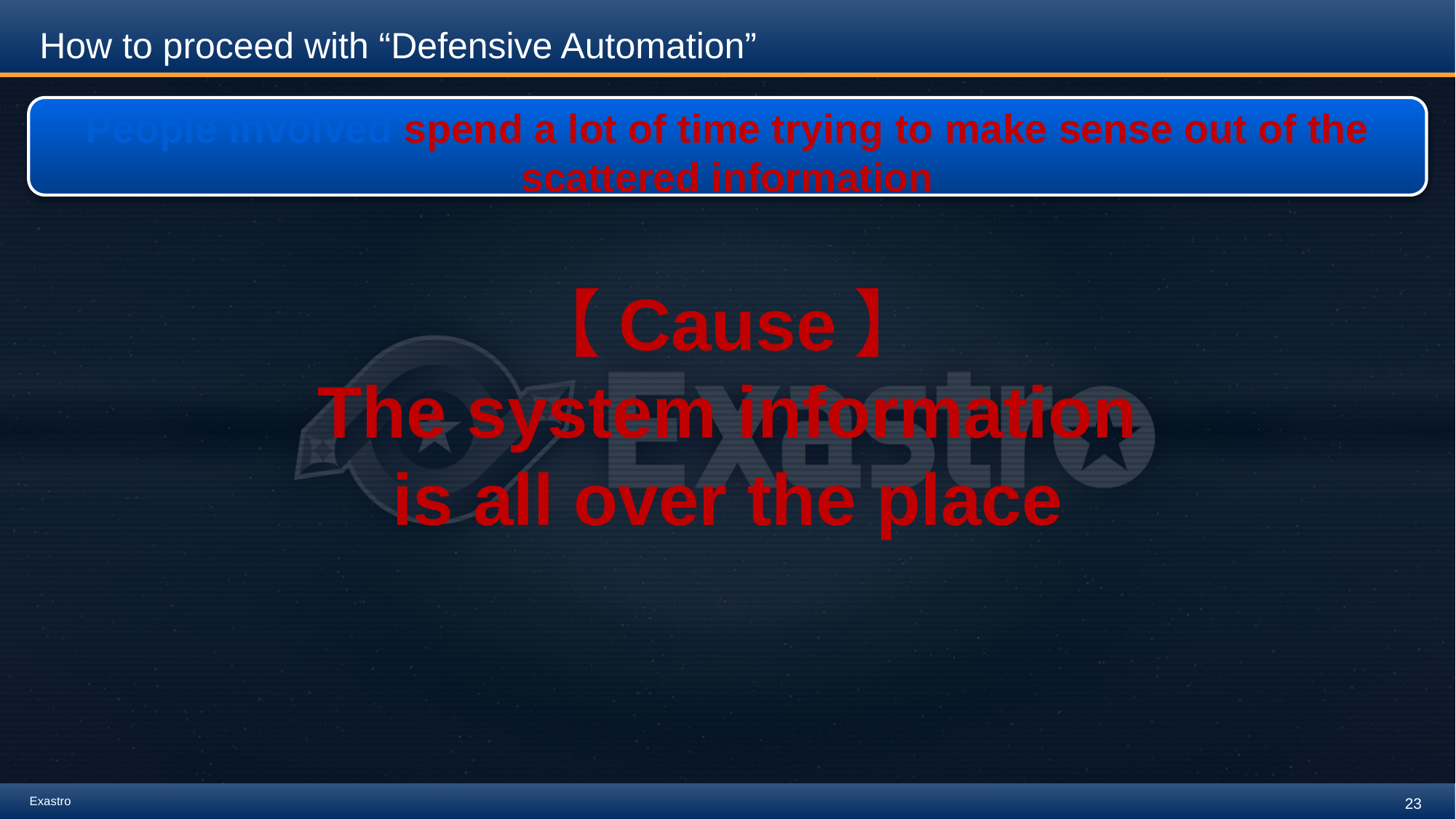

# How to proceed with “Defensive Automation”
People involved spend a lot of time trying to make sense out of the scattered information
Operation team

Only used once

Operation
Manual

System’s
Expected value
作業手順
(パラメータ埋込み)

In charge of B

Operator A
パラ
メータ
パラ
メータ
Para
meter
Op.
proce
-dure
In charge of A
パラ
メータ
パラ
メータ
Para
meter
Op.
proce
-dure
×

Time chart

Operator B

In charge of C

Expert

パラ
メータ
パラ
メータ
Para
meter
Op.
proce
-dure
運用者

Design team
System
System status
【Cause】
The system information
is all over the place